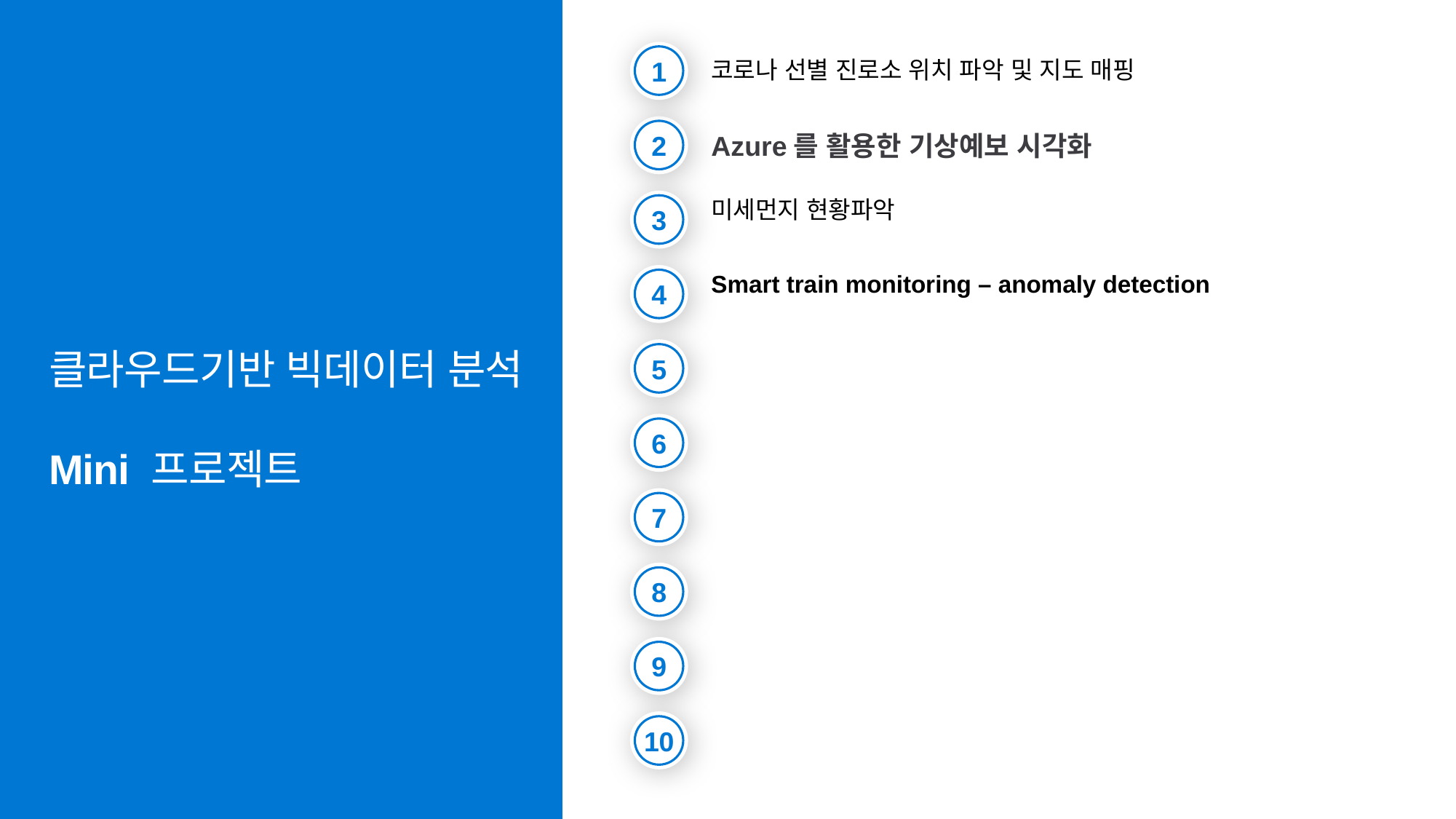

1

코로나 선별 진로소 위치 파악 및 지도 매핑
Azure를 활용한 기상예보 시각화

미세먼지 현황파악
Smart train monitoring – anomaly detection
2

3

4

5
# 클라우드기반 빅데이터 분석 Mini 프로젝트

6

7

8

9

10